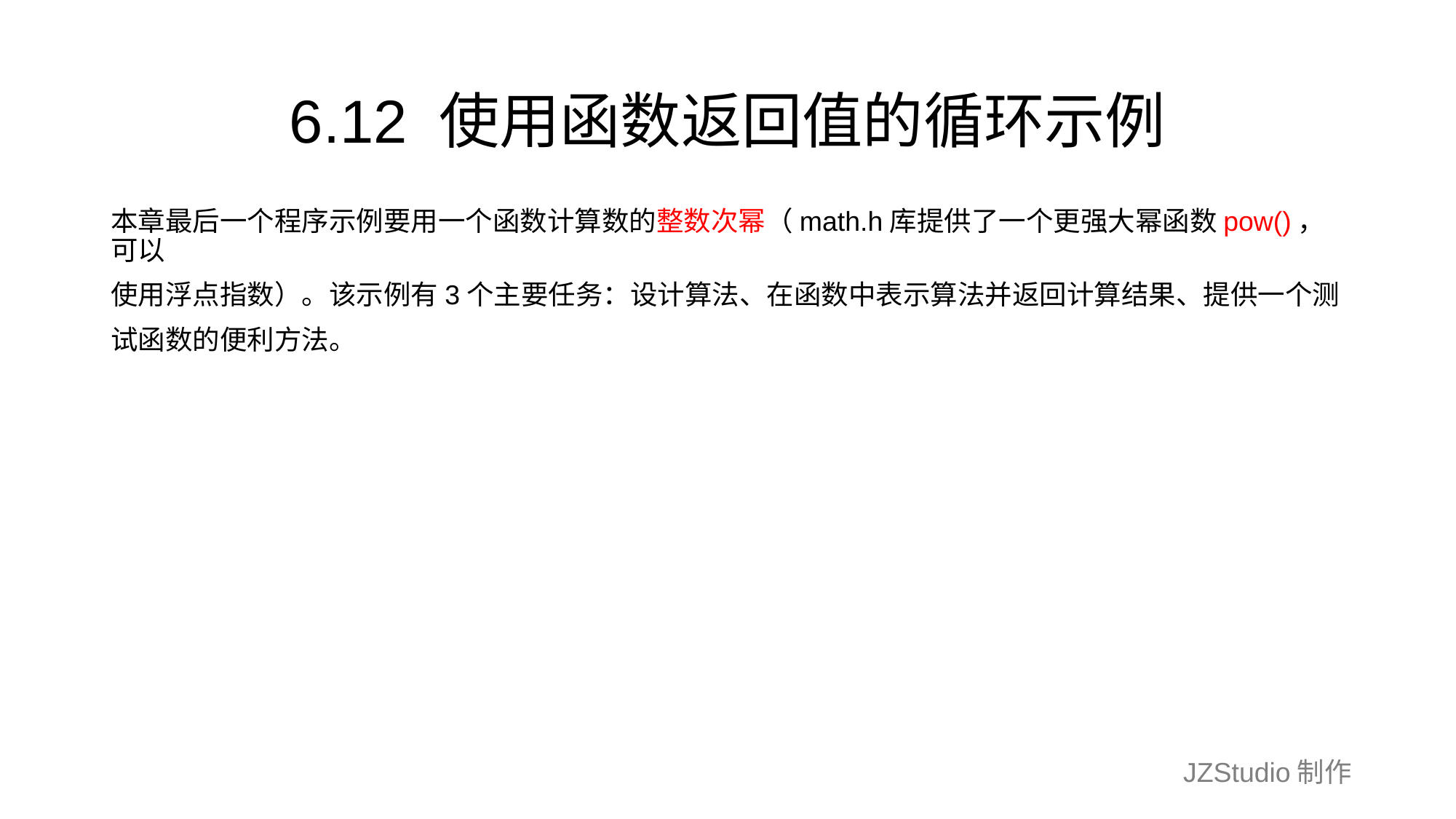

# 6.12 使用函数返回值的循环示例
本章最后一个程序示例要用一个函数计算数的整数次幂（math.h库提供了一个更强大幂函数pow()，可以
使用浮点指数）。该示例有3个主要任务：设计算法、在函数中表示算法并返回计算结果、提供一个测
试函数的便利方法。